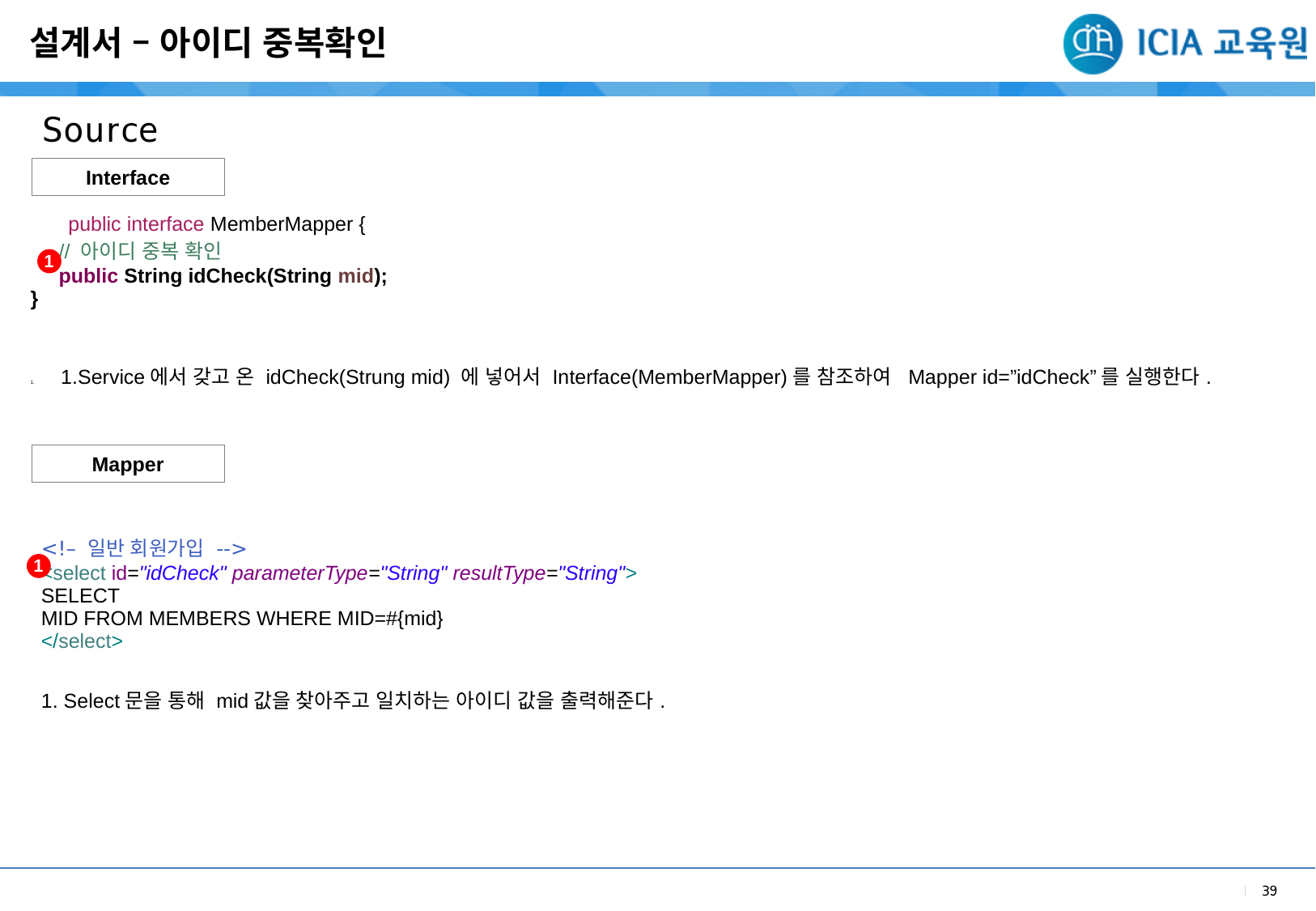

설계서 – 아이디 중복확인
Source
Interface
| public interface MemberMapper { // 아이디 중복 확인 public String idCheck(String mid); } |
| --- |
| 1.Service에서 갖고 온 idCheck(Strung mid) 에 넣어서 Interface(MemberMapper)를 참조하여 Mapper id=”idCheck”를 실행한다. |
1

Mapper
| <!– 일반 회원가입 --> <select id="idCheck" parameterType="String" resultType="String"> SELECT MID FROM MEMBERS WHERE MID=#{mid} </select> |
| --- |
| 1. Select문을 통해 mid값을 찾아주고 일치하는 아이디 값을 출력해준다. |
1